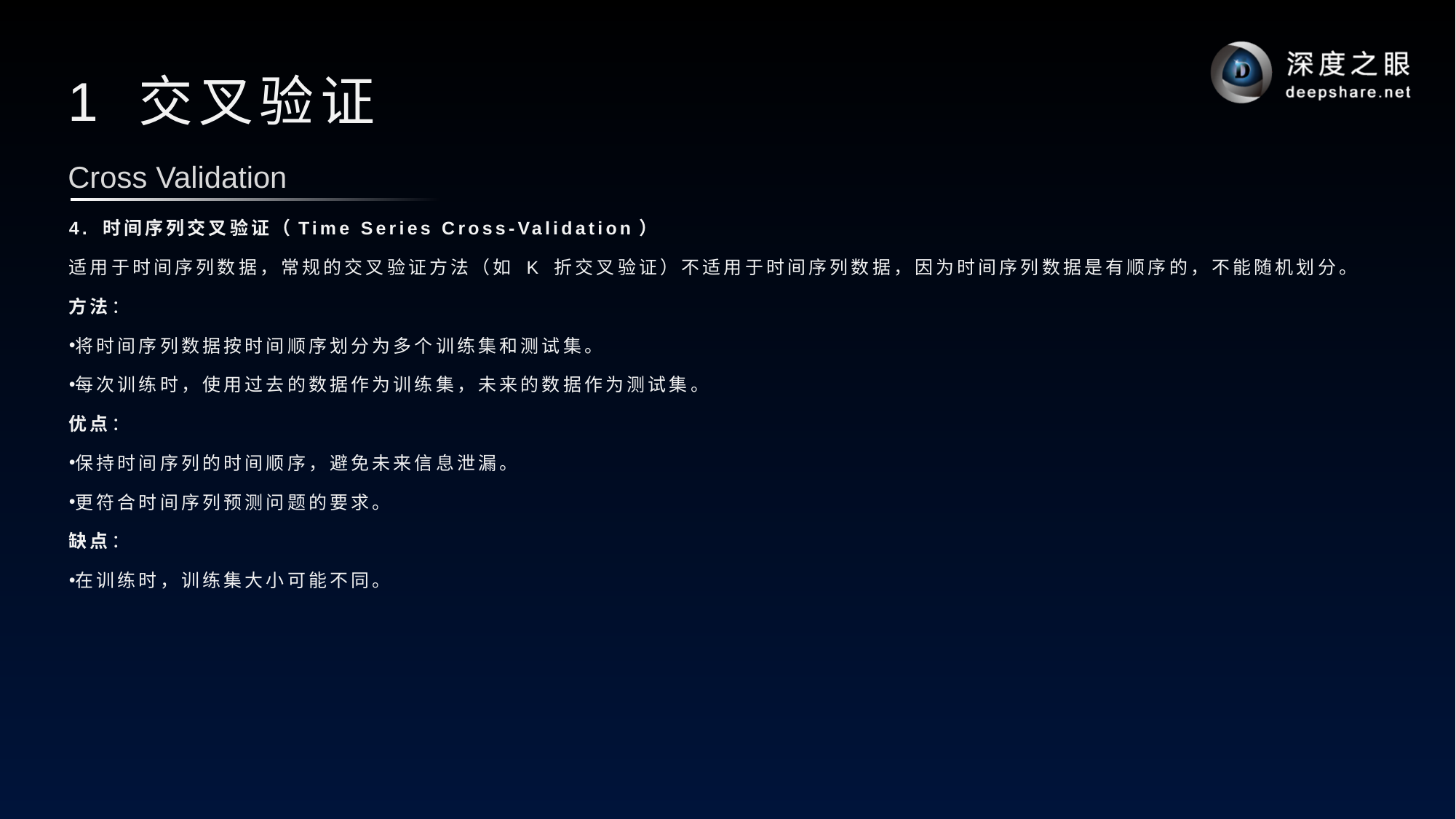

# 1 交叉验证
Cross Validation
4. 时间序列交叉验证（Time Series Cross-Validation）
适用于时间序列数据，常规的交叉验证方法（如 K 折交叉验证）不适用于时间序列数据，因为时间序列数据是有顺序的，不能随机划分。
方法：
将时间序列数据按时间顺序划分为多个训练集和测试集。
每次训练时，使用过去的数据作为训练集，未来的数据作为测试集。
优点：
保持时间序列的时间顺序，避免未来信息泄漏。
更符合时间序列预测问题的要求。
缺点：
在训练时，训练集大小可能不同。